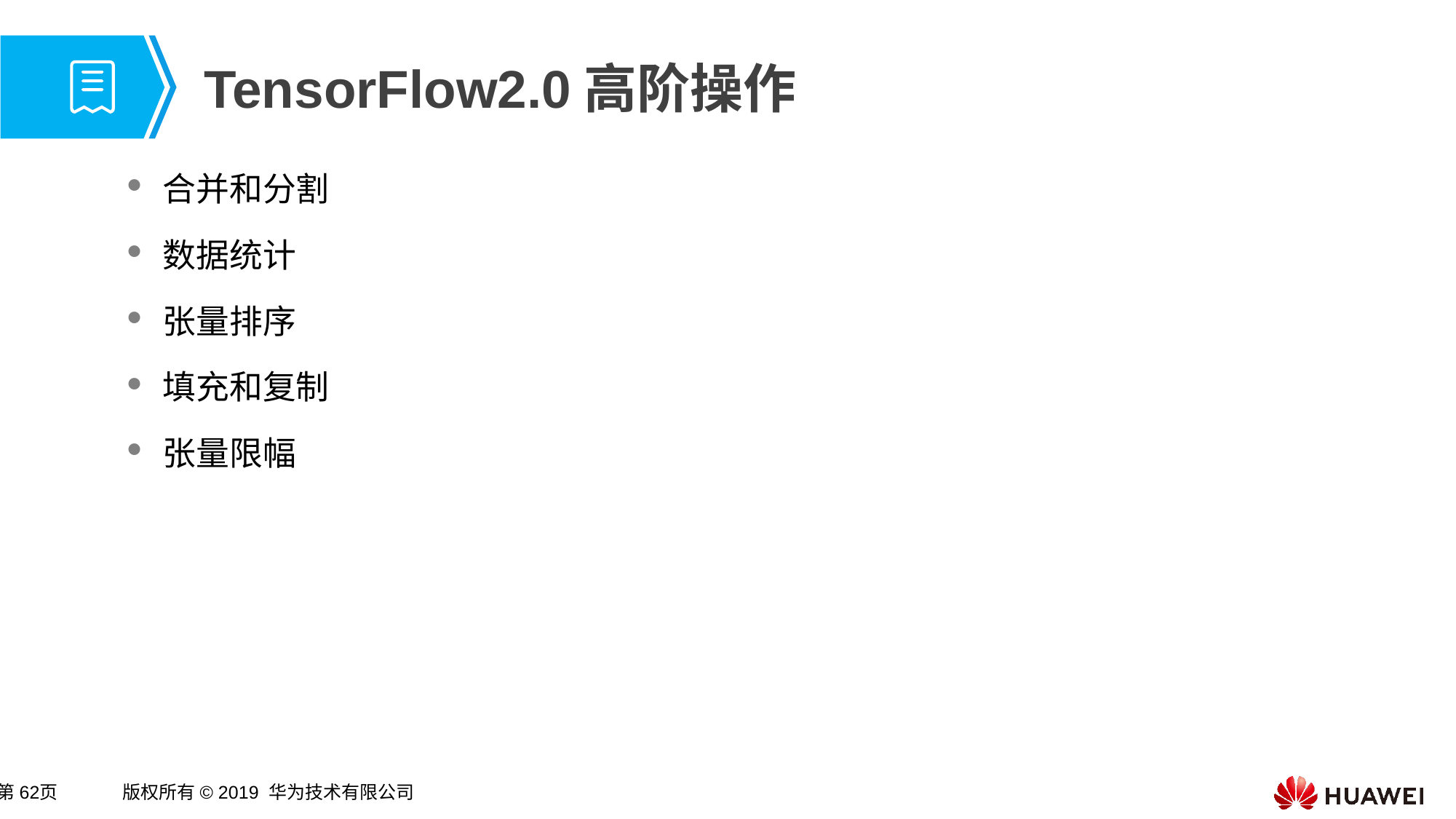

# TensorFlow2.0高阶操作
合并和分割
数据统计
张量排序
填充和复制
张量限幅